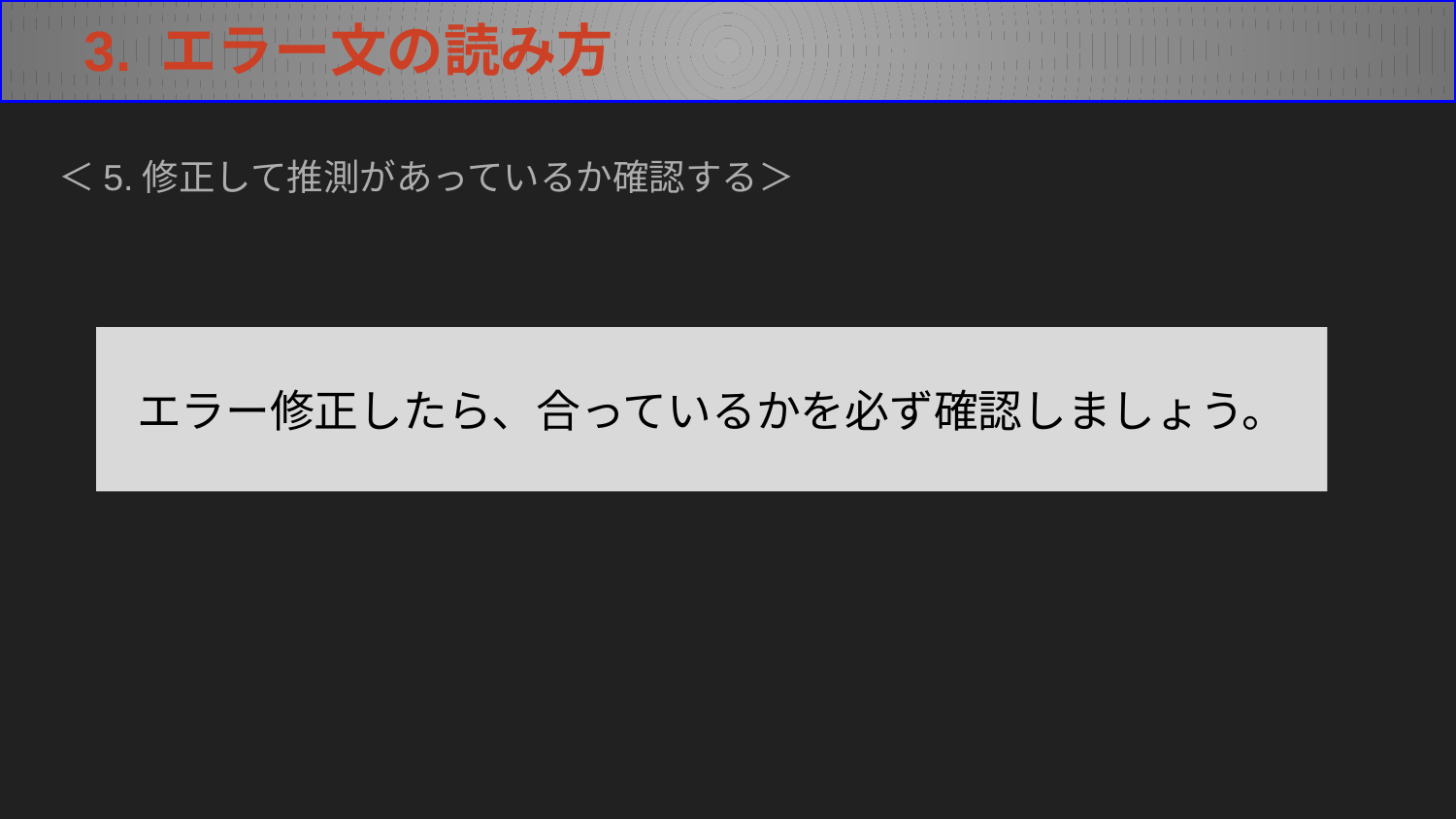

3. エラー文の読み方
＜5.修正して推測があっているか確認する＞

エラー修正したら、合っているかを必ず確認しましょう。